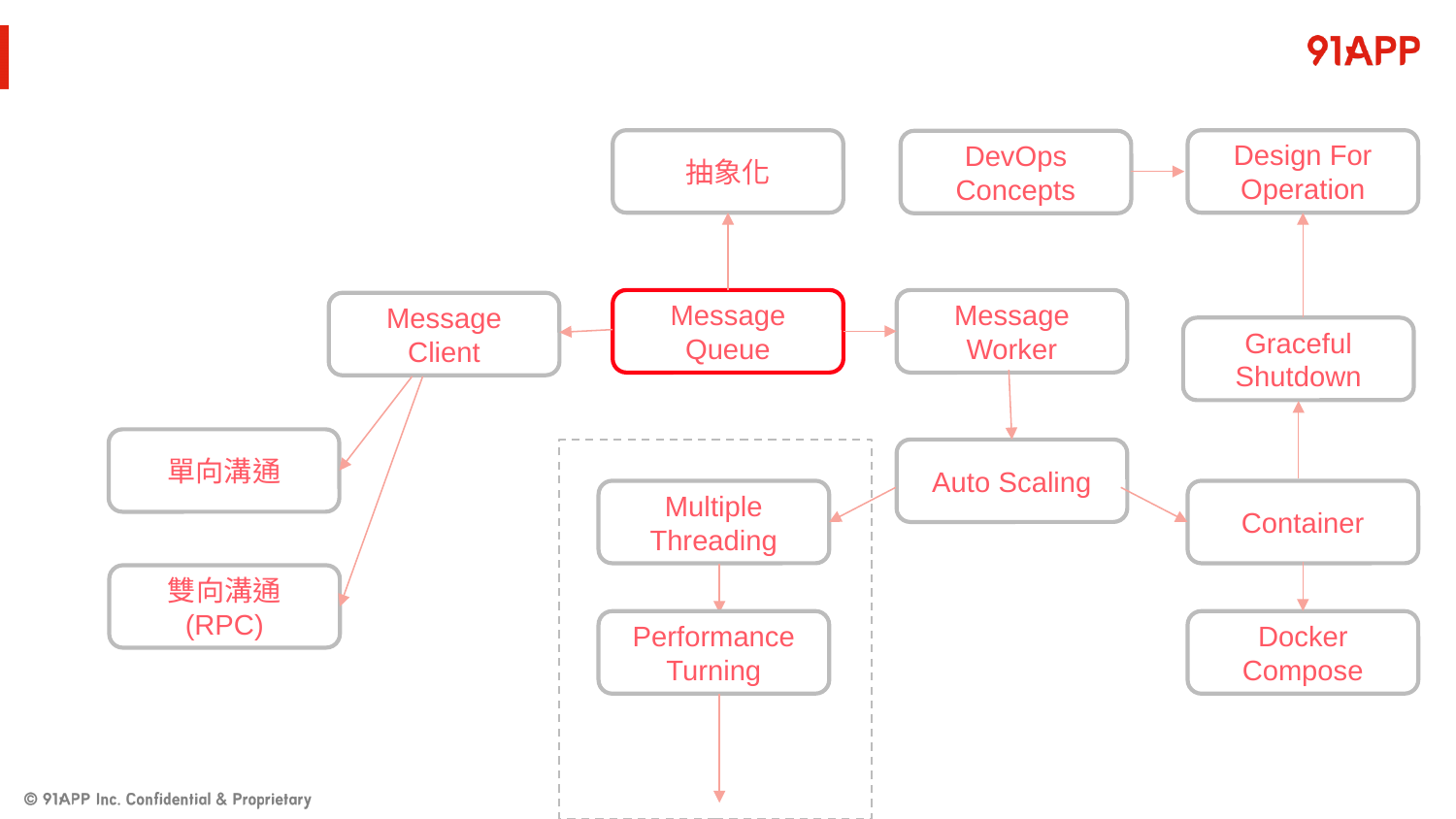

#
抽象化
Design For Operation
DevOps Concepts
Message Queue
Message Worker
Message Client
Graceful Shutdown
單向溝通

Auto Scaling
Multiple Threading
Container
雙向溝通 (RPC)
Performance Turning
Docker Compose